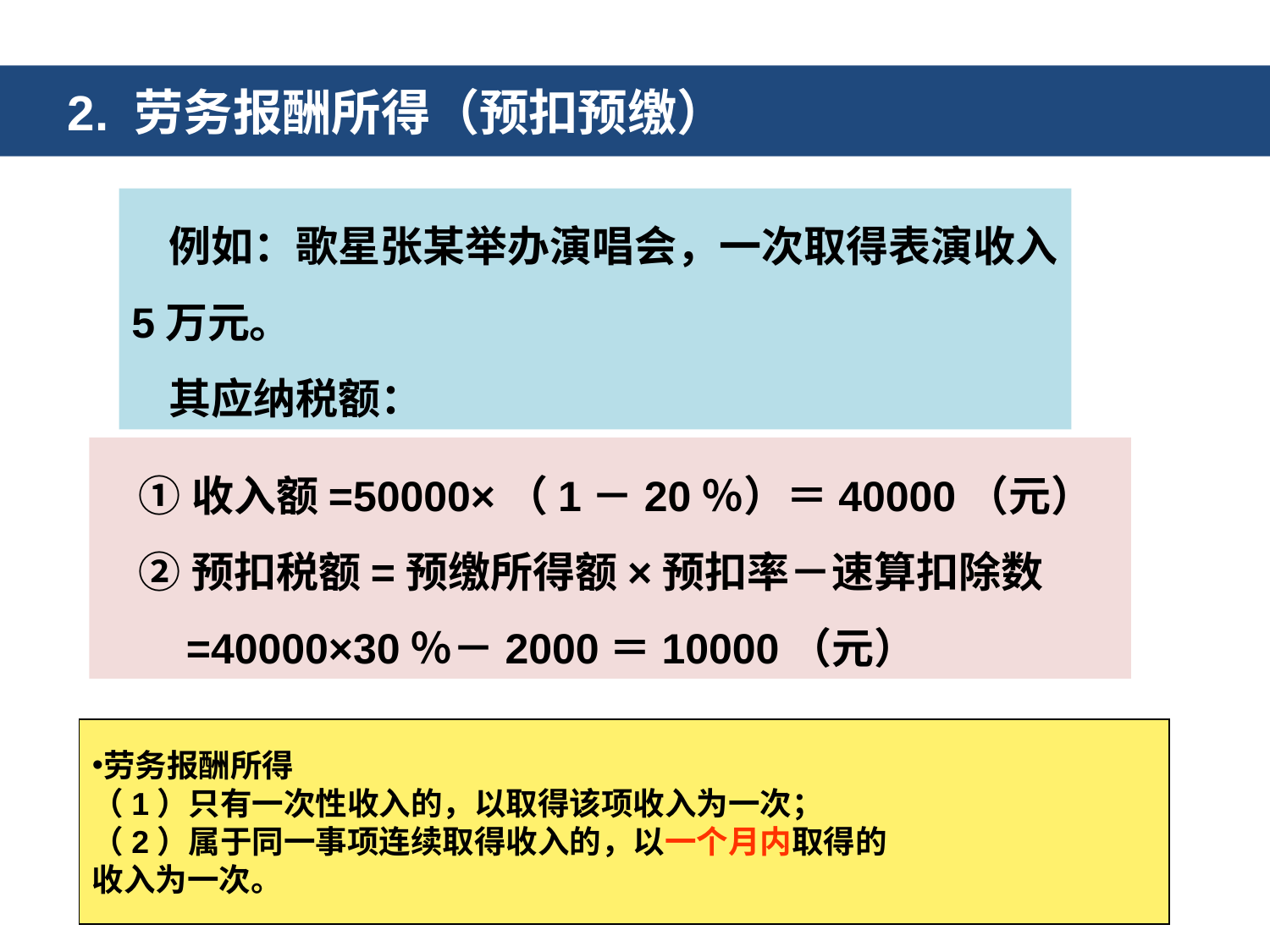

2. 劳务报酬所得（预扣预缴）
例如：歌星张某举办演唱会，一次取得表演收入5万元。
其应纳税额：
①收入额=50000×（1－20％）＝40000（元）
②预扣税额=预缴所得额×预扣率－速算扣除数
    =40000×30％－2000＝10000（元）
劳务报酬所得
（1）只有一次性收入的，以取得该项收入为一次；
（2）属于同一事项连续取得收入的，以一个月内取得的
收入为一次。